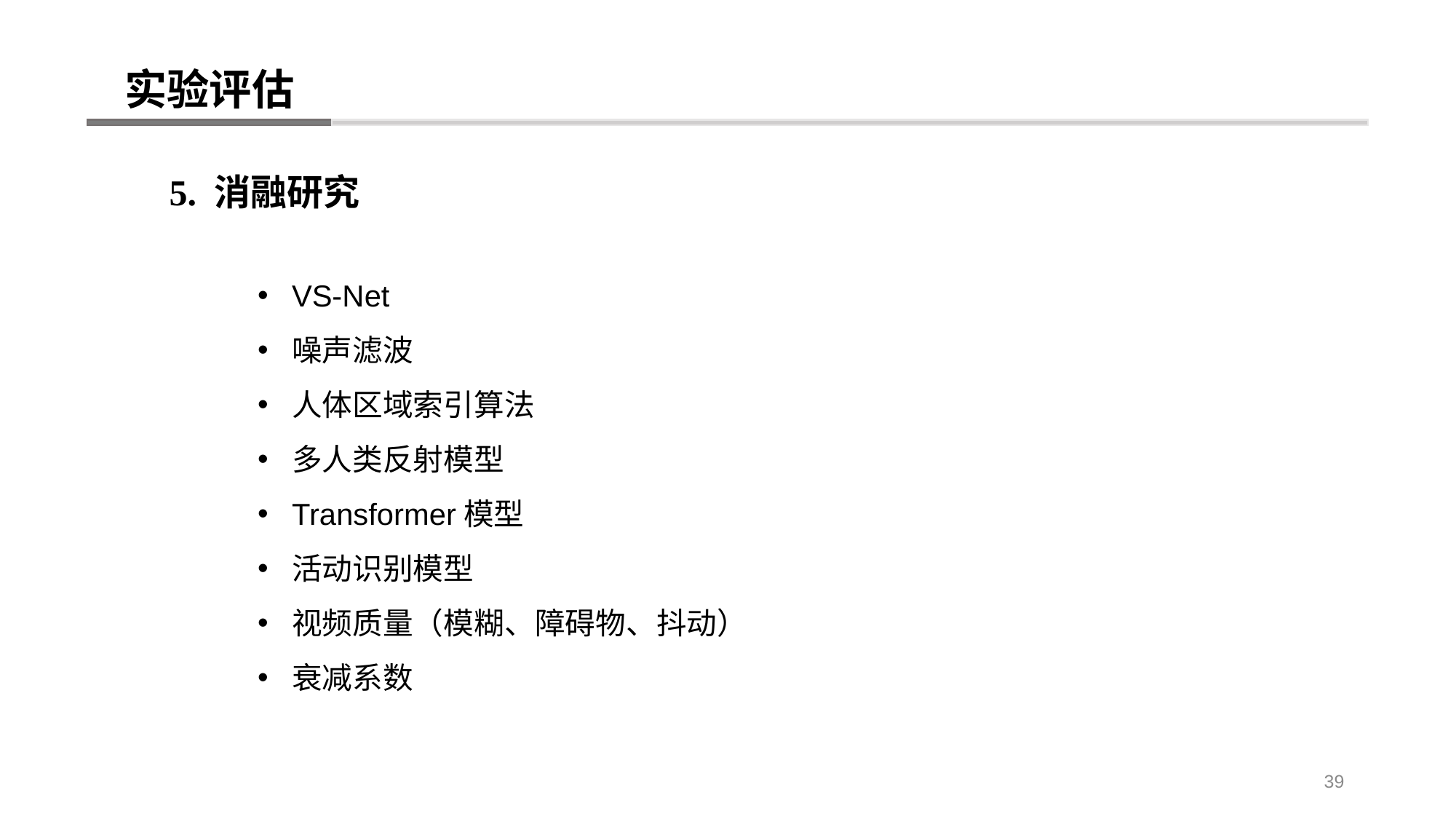

实验评估

5. 消融研究
VS-Net
噪声滤波
人体区域索引算法
多人类反射模型
Transformer模型
活动识别模型
视频质量（模糊、障碍物、抖动）
衰减系数
39